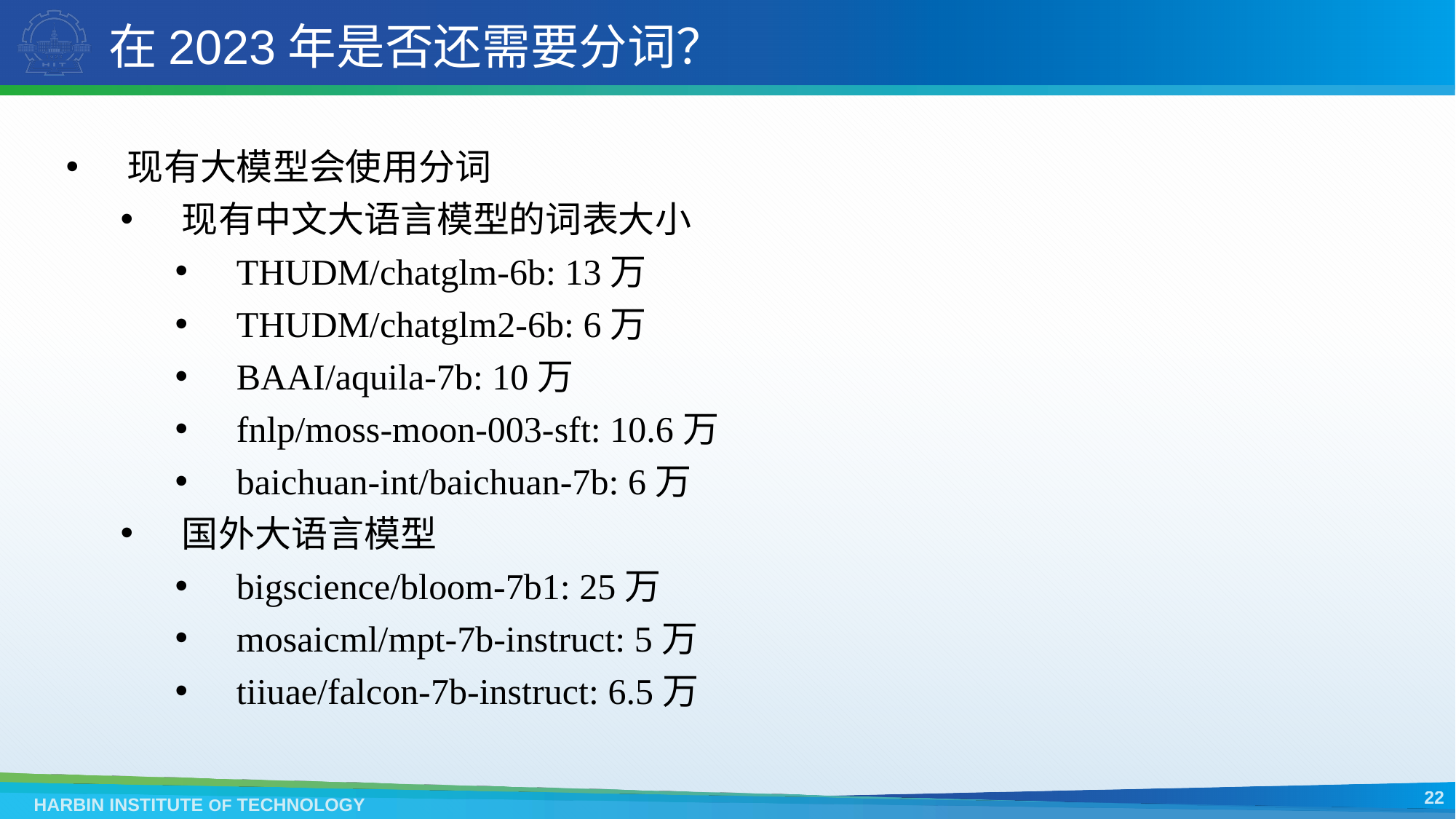

# 在2023年是否还需要分词？
现有大模型会使用分词
现有中文大语言模型的词表大小
THUDM/chatglm-6b: 13万
THUDM/chatglm2-6b: 6万
BAAI/aquila-7b: 10万
fnlp/moss-moon-003-sft: 10.6万
baichuan-int/baichuan-7b: 6万
国外大语言模型
bigscience/bloom-7b1: 25万
mosaicml/mpt-7b-instruct: 5万
tiiuae/falcon-7b-instruct: 6.5万
22
HARBIN INSTITUTE OF TECHNOLOGY